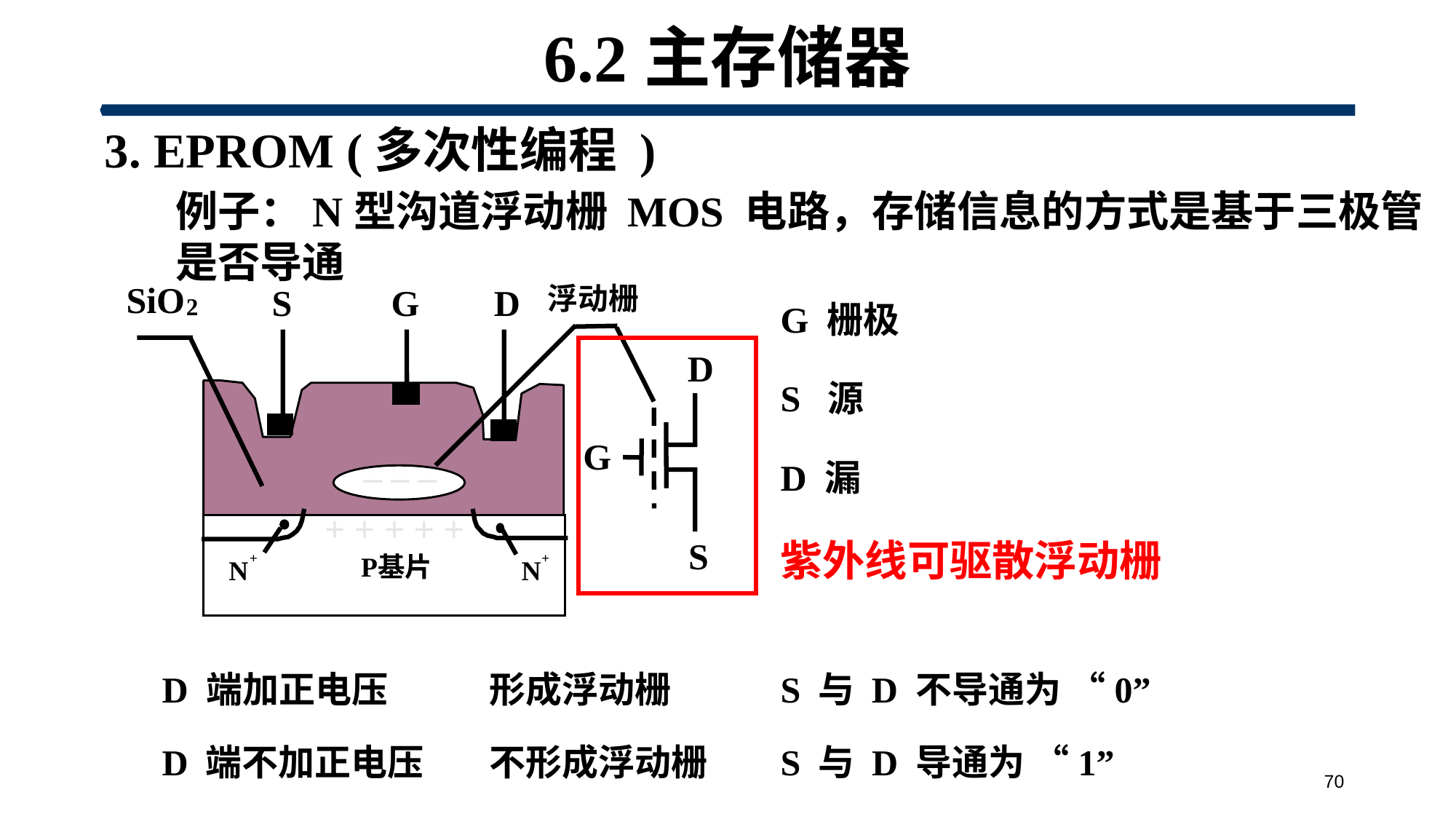

# 6.2主存储器
 3. EPROM (多次性编程 )
例子：N型沟道浮动栅 MOS 电路，存储信息的方式是基于三极管是否导通
SiO
浮动栅
S
G
D
2

D

G
_ _ _

+ + + + +

S

P
基片
+
+
N
N
G 栅极
S  源
D 漏

紫外线可驱散浮动栅
D 端加正电压
形成浮动栅
S 与 D 不导通为 “0”
D 端不加正电压
不形成浮动栅
S 与 D 导通为 “1”
70